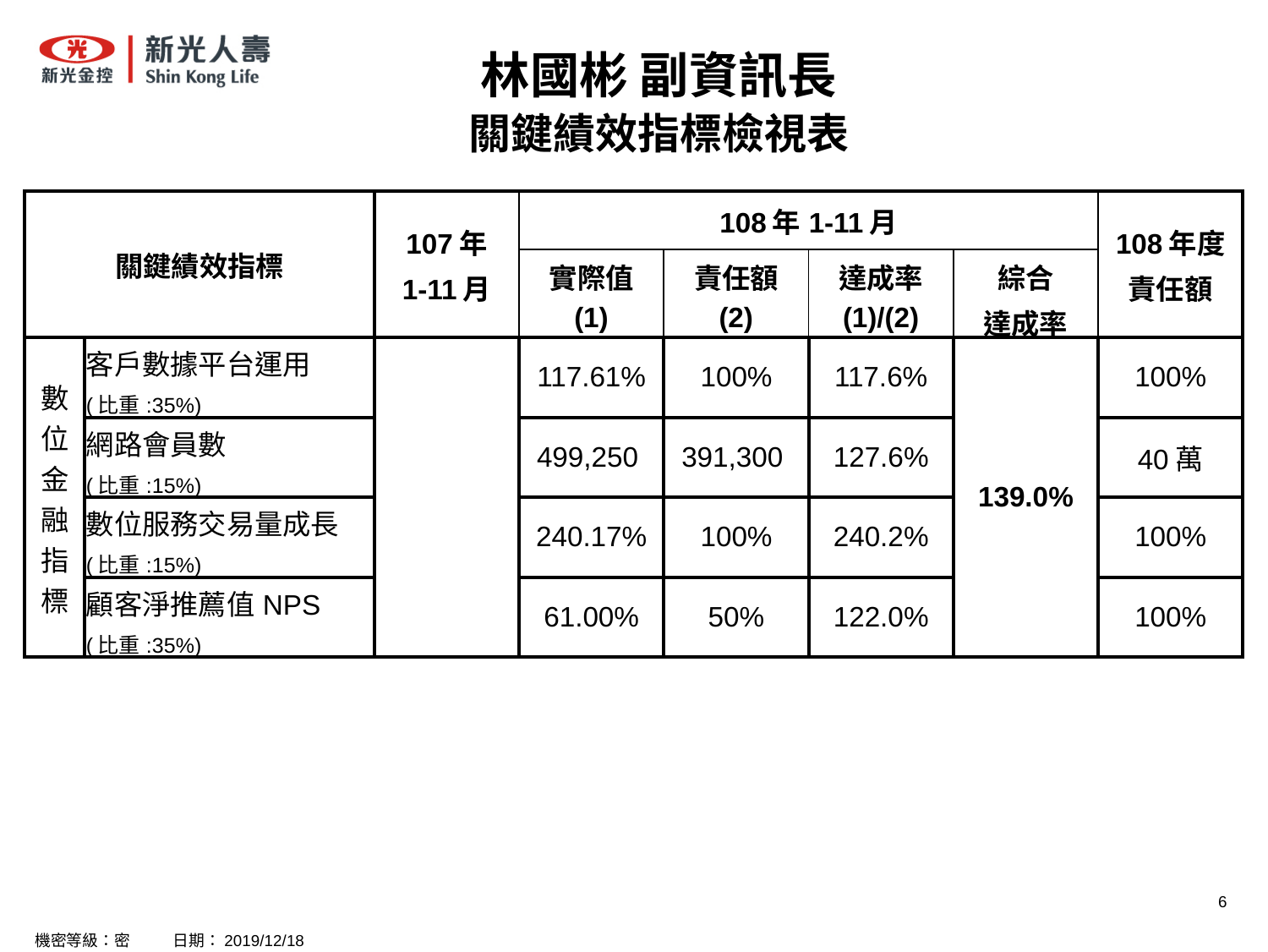

林國彬 副資訊長
關鍵績效指標檢視表
| 關鍵績效指標 |  | 107年 1-11月 | 108年1-11月 |  |  |  | 108年度 責任額 |
| --- | --- | --- | --- | --- | --- | --- | --- |
|  |  |  | 實際值 (1) | 責任額 (2) | 達成率 (1)/(2) | 綜合 達成率 |  |
| 數 位 金 融 指 標 | 客戶數據平台運用 |  | 117.61% | 100% | 117.6% | 139.0% | 100% |
|  | (比重:35%) |  |  |  |  |  |  |
|  | 網路會員數 |  | 499,250 | 391,300 | 127.6% |  | 40萬 |
|  | (比重:15%) |  |  |  |  |  |  |
|  | 數位服務交易量成長 |  | 240.17% | 100% | 240.2% |  | 100% |
|  | (比重:15%) |  |  |  |  |  |  |
|  | 顧客淨推薦值NPS |  | 61.00% | 50% | 122.0% |  | 100% |
|  | (比重:35%) |  |  |  |  |  |  |
機密等級：密            日期：2019/12/18